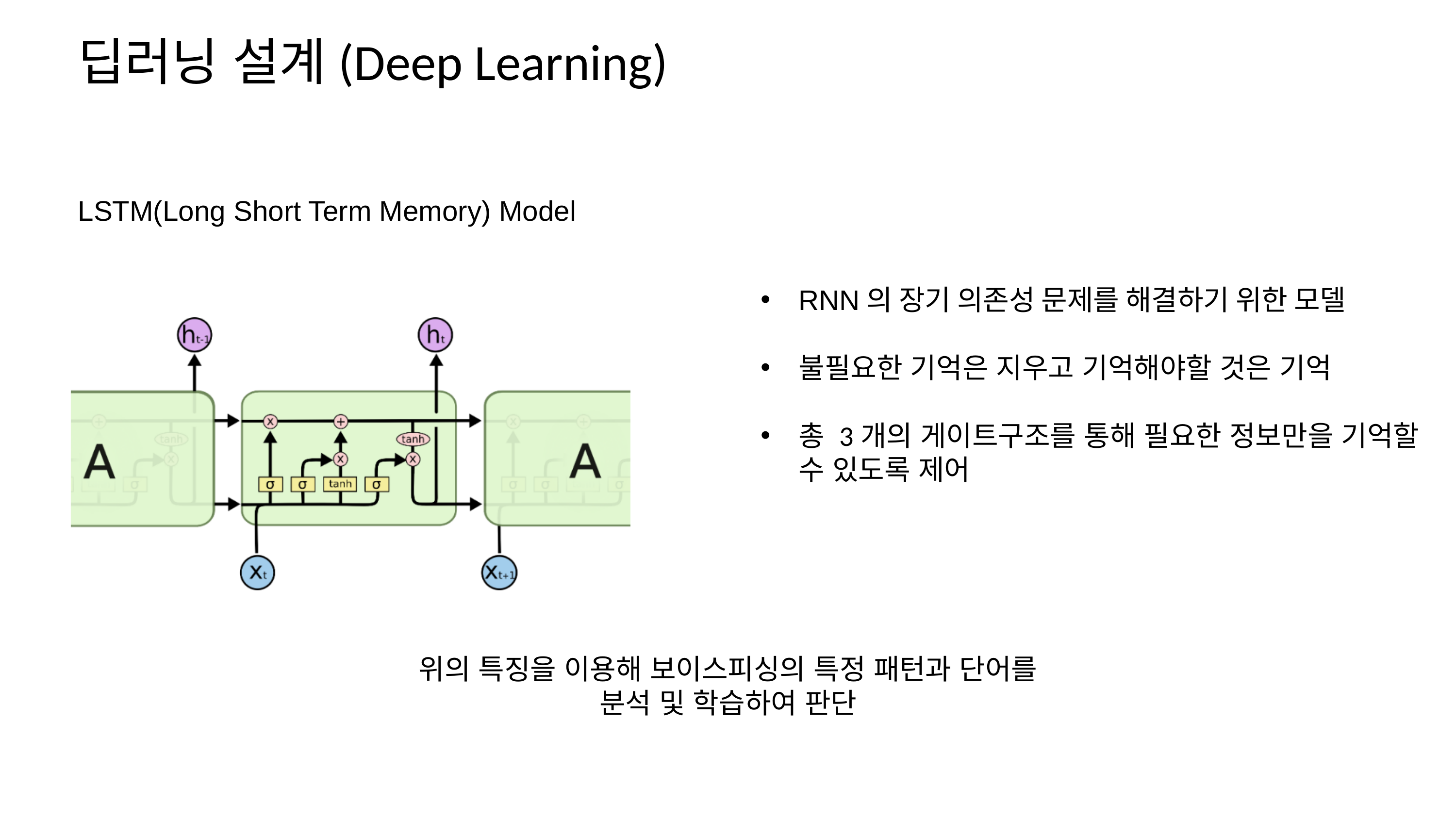

딥러닝 설계(Deep Learning)

LSTM(Long Short Term Memory) Model
RNN의 장기 의존성 문제를 해결하기 위한 모델

불필요한 기억은 지우고 기억해야할 것은 기억

총 3개의 게이트구조를 통해 필요한 정보만을 기억할 수 있도록 제어

위의 특징을 이용해 보이스피싱의 특정 패턴과 단어를 분석 및 학습하여 판단